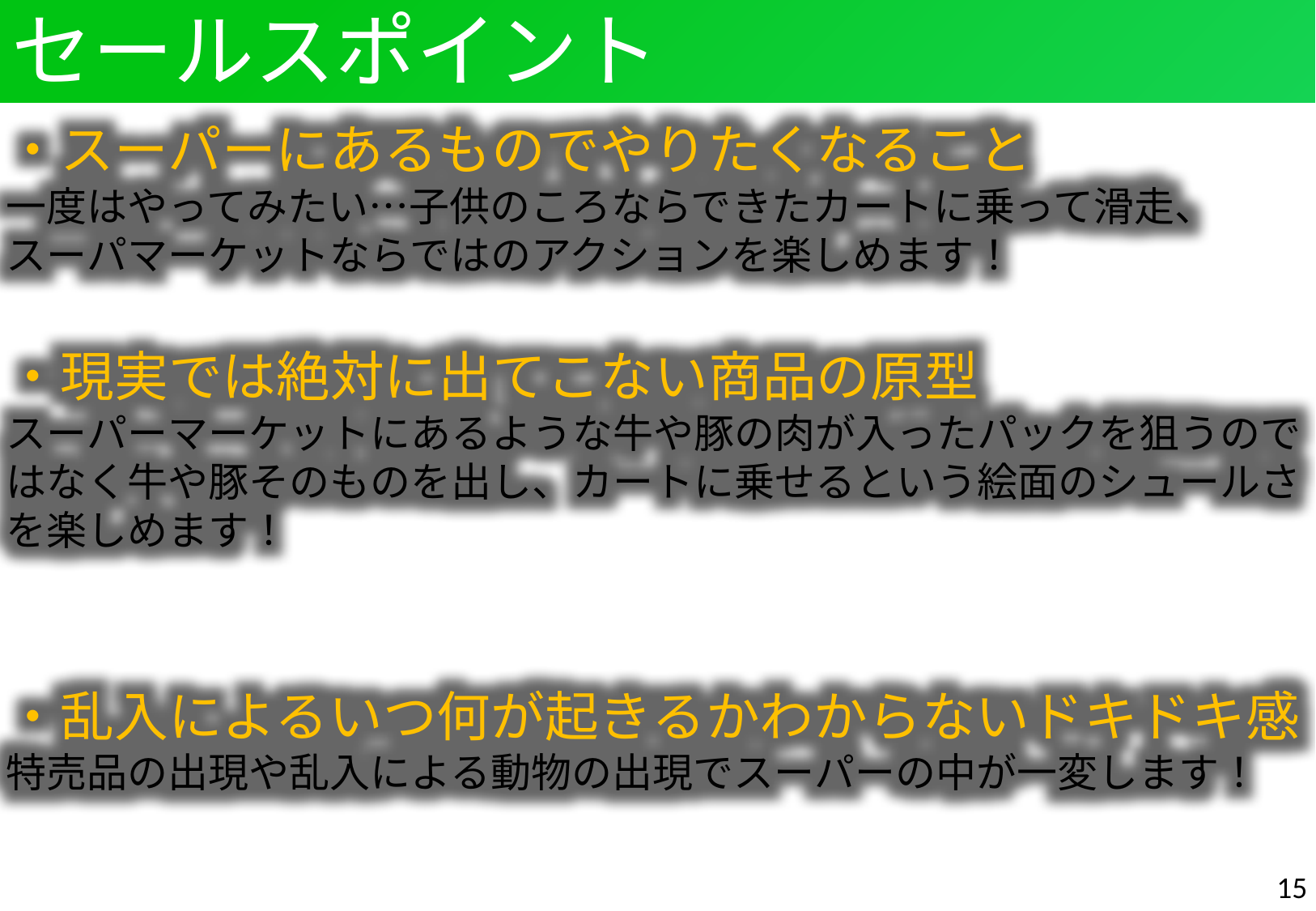

セールスポイント

・スーパーにあるものでやりたくなること
一度はやってみたい…子供のころならできたカートに乗って滑走、
スーパマーケットならではのアクションを楽しめます！

・現実では絶対に出てこない商品の原型
スーパーマーケットにあるような牛や豚の肉が入ったパックを狙うのではなく牛や豚そのものを出し、カートに乗せるという絵面のシュールさを楽しめます！

・乱入によるいつ何が起きるかわからないドキドキ感
特売品の出現や乱入による動物の出現でスーパーの中が一変します！
15